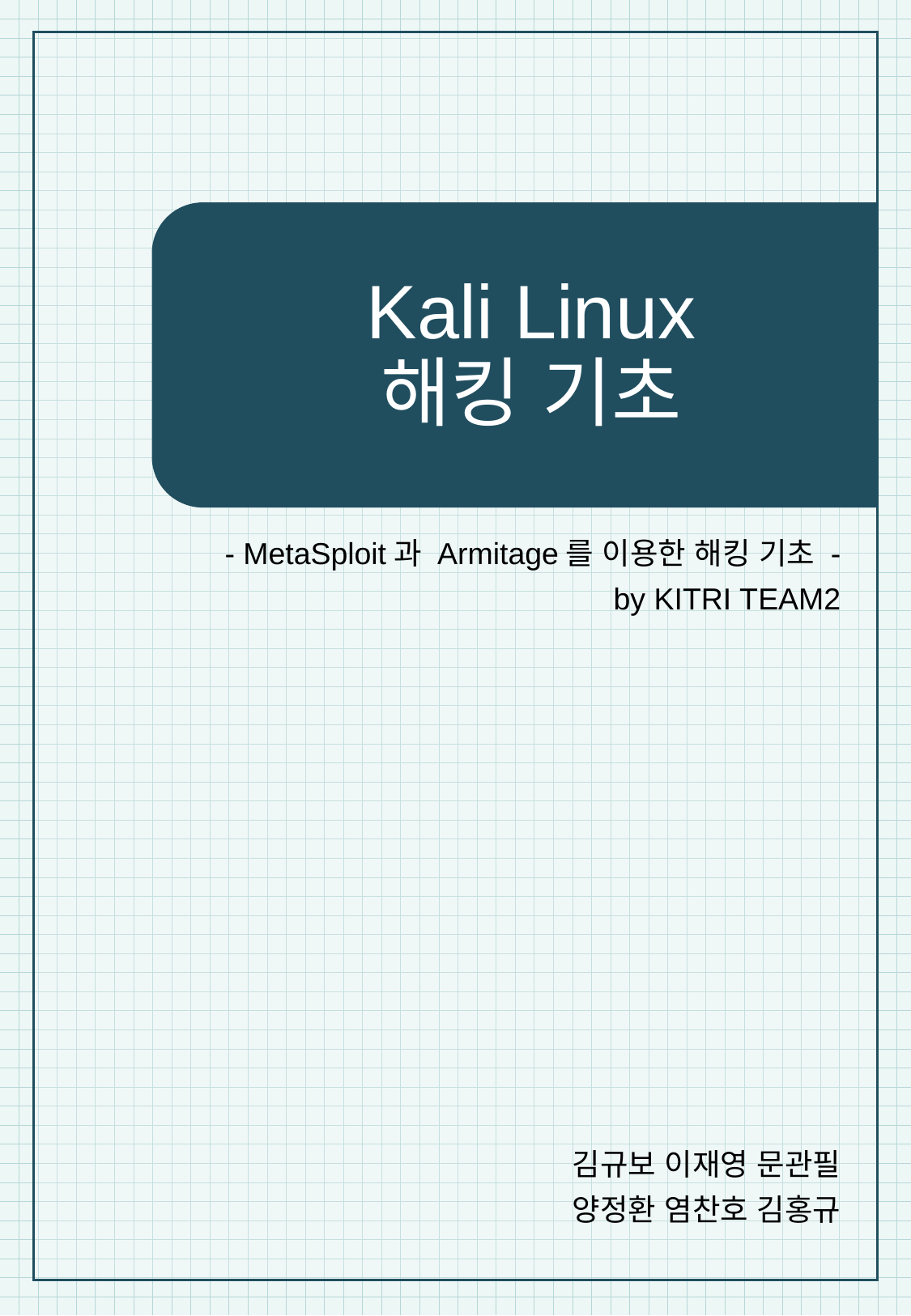

# Kali Linux 해킹 기초
- MetaSploit과 Armitage를 이용한 해킹 기초 -
by KITRI TEAM2

김규보 이재영 문관필
양정환 염찬호 김홍규